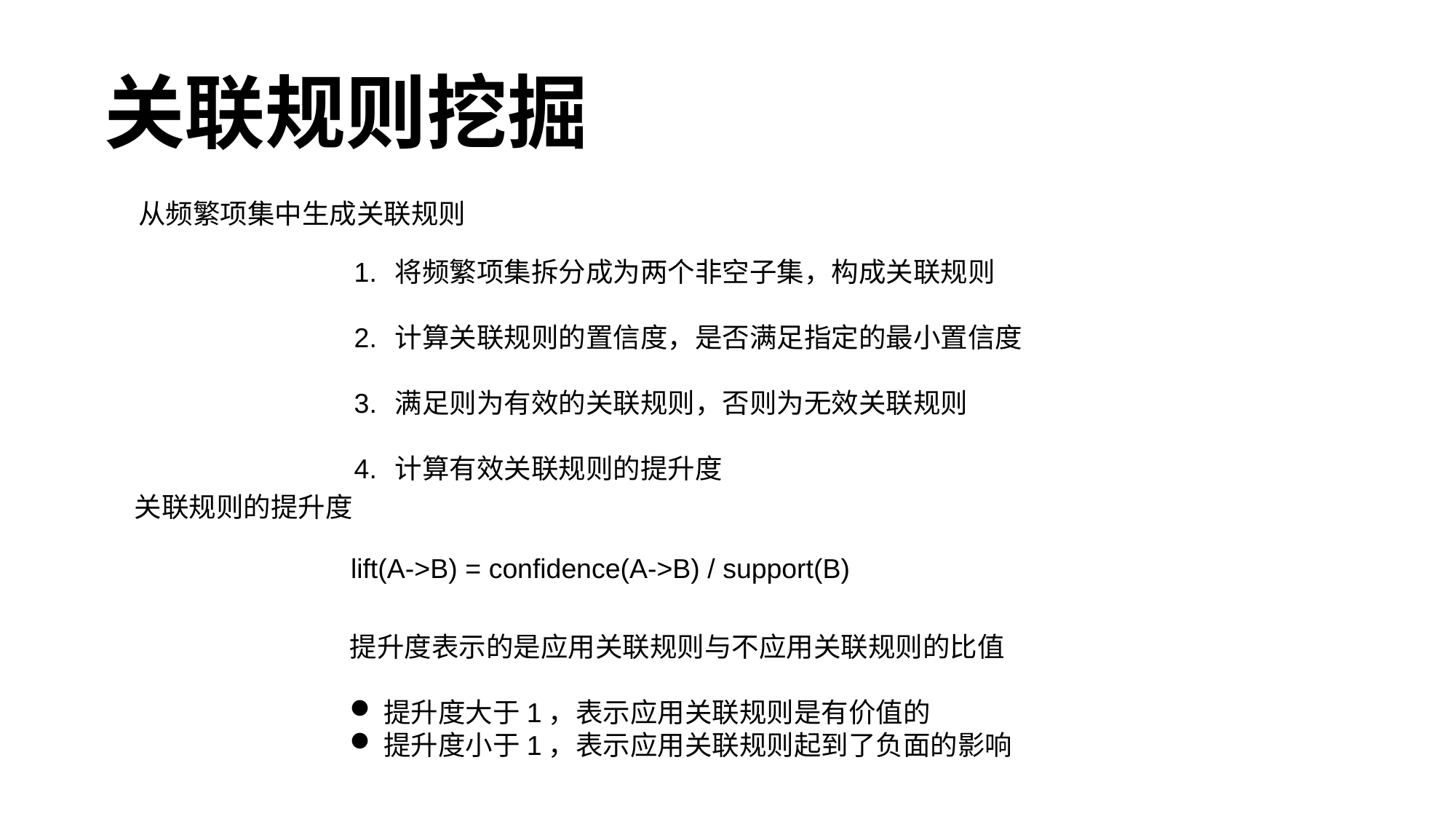

关联规则挖掘
从频繁项集中生成关联规则
将频繁项集拆分成为两个非空子集，构成关联规则

计算关联规则的置信度，是否满足指定的最小置信度

满足则为有效的关联规则，否则为无效关联规则

计算有效关联规则的提升度
关联规则的提升度
lift(A->B) = confidence(A->B) / support(B)
提升度表示的是应用关联规则与不应用关联规则的比值

提升度大于1，表示应用关联规则是有价值的
提升度小于1，表示应用关联规则起到了负面的影响